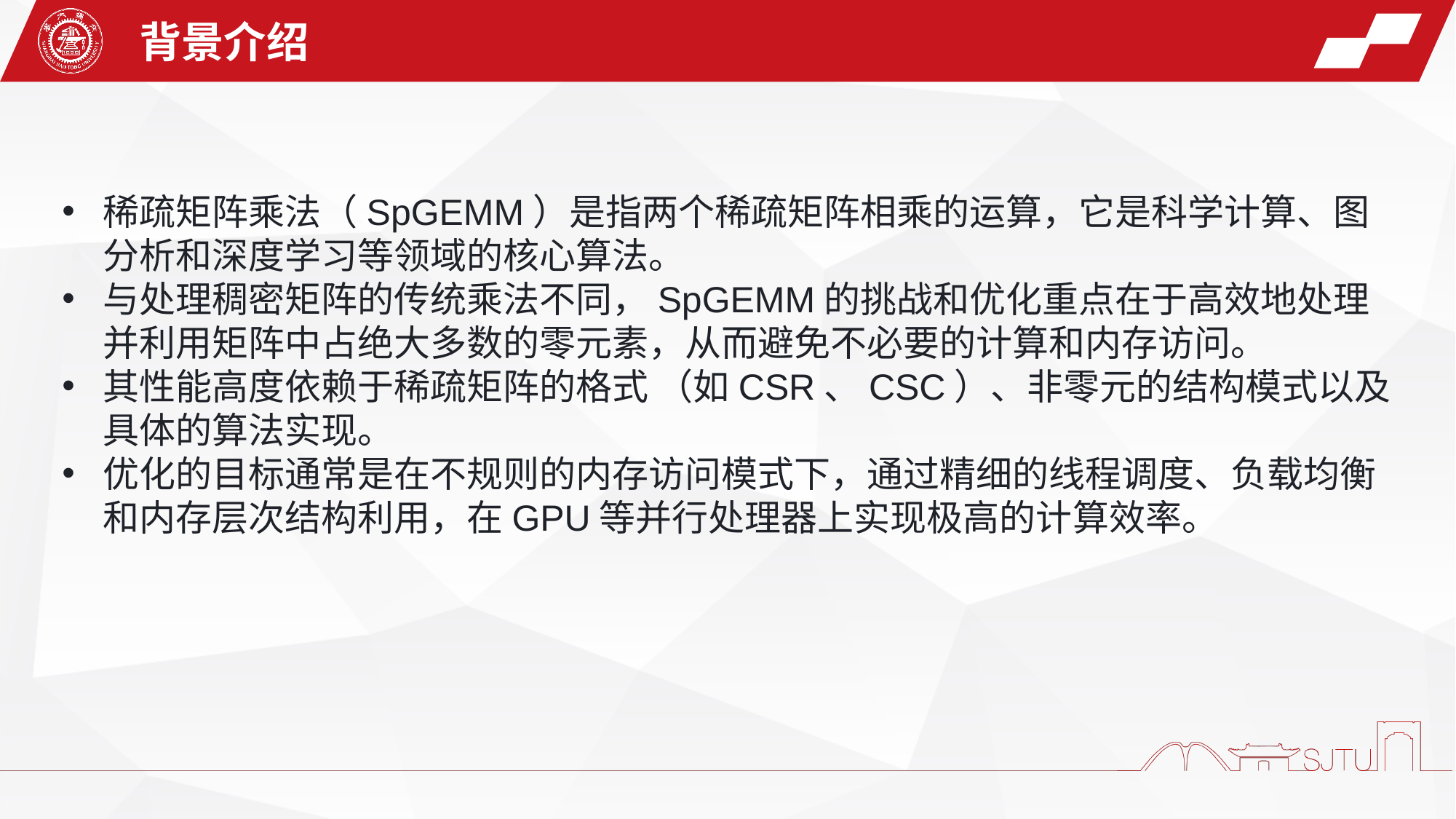

背景介绍
稀疏矩阵乘法（SpGEMM）是指两个稀疏矩阵相乘的运算，它是科学计算、图分析和深度学习等领域的核⼼算法。
与处理稠密矩阵的传统乘法不同，SpGEMM的挑战和优化重点在于⾼效地处理并利⽤矩阵中占绝⼤多数的零元素，从⽽避免不必要的计算和内存访问。
其性能⾼度依赖于稀疏矩阵的格式 （如CSR、CSC）、⾮零元的结构模式以及具体的算法实现。
优化的⽬标通常是在不规则的内存访问模式下，通过精细的线程调度、负载均衡和内存层次结构利⽤，在GPU等并⾏处理器上实现极⾼的计算效率。